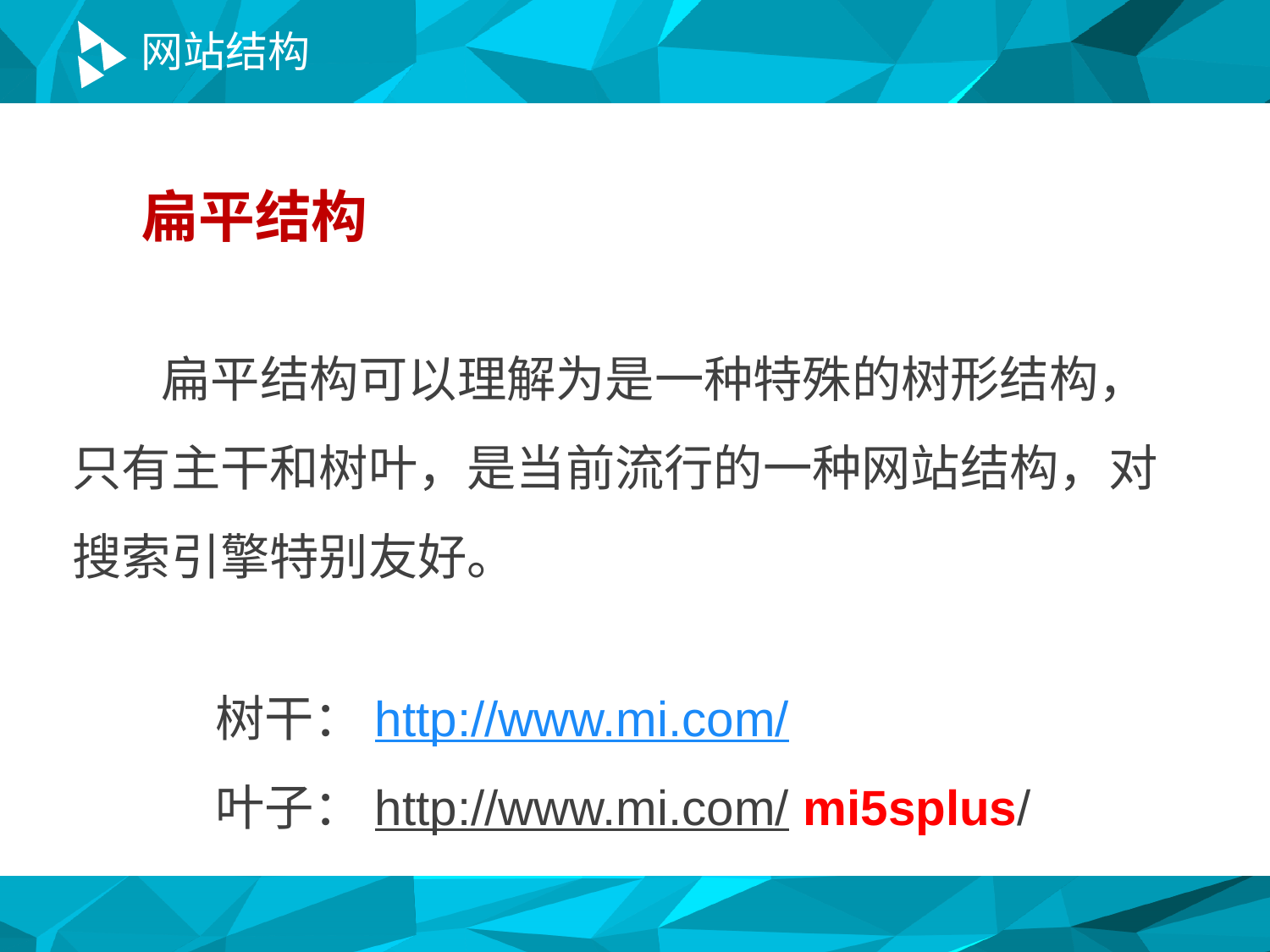

# 网站结构
扁平结构
       扁平结构可以理解为是一种特殊的树形结构，只有主干和树叶，是当前流行的一种网站结构，对搜索引擎特别友好。
树干：http://www.mi.com/
叶子：http://www.mi.com/ mi5splus/